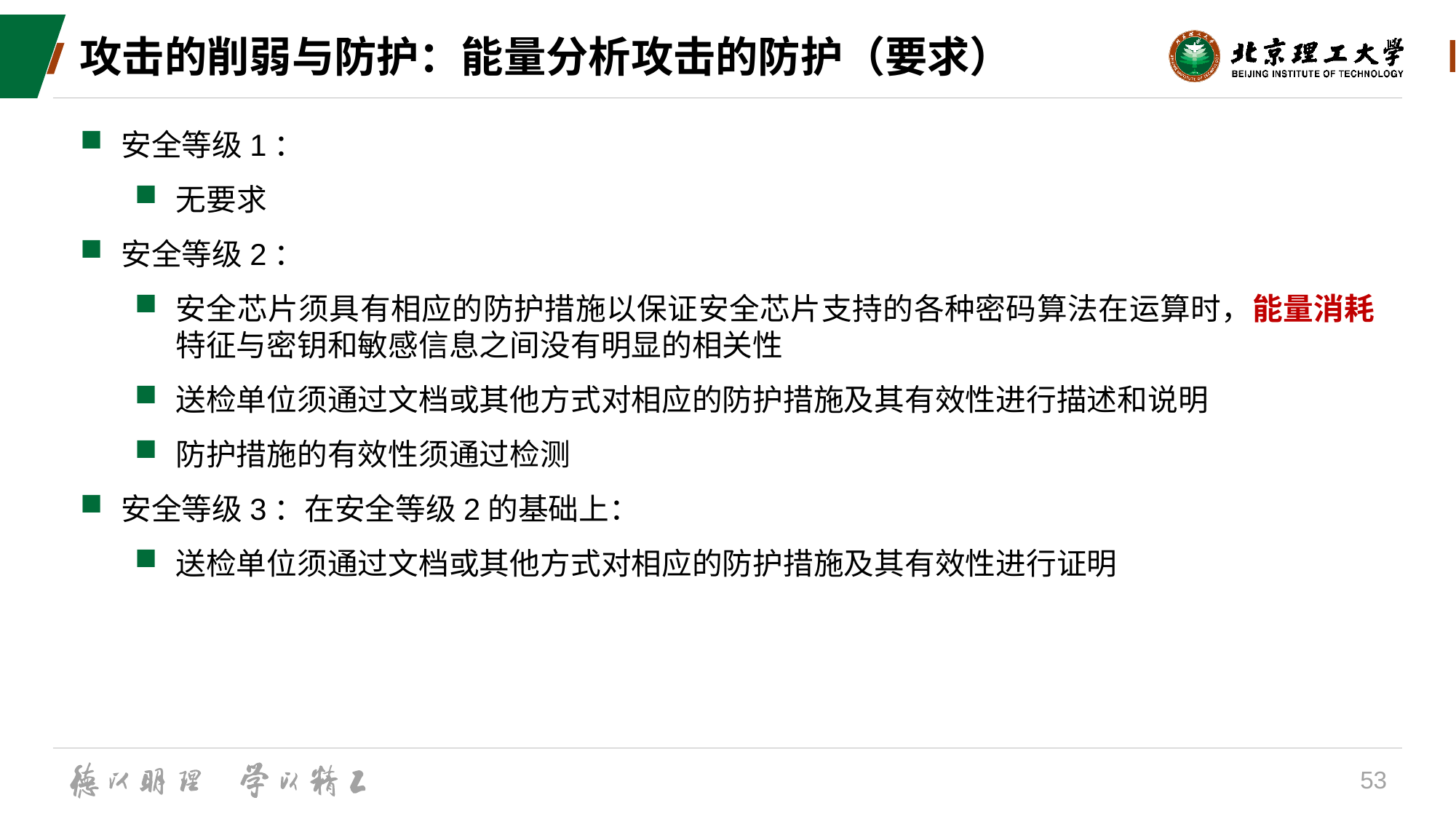

# 攻击的削弱与防护：能量分析攻击的防护（要求）
安全等级1：
无要求
安全等级2：
安全芯片须具有相应的防护措施以保证安全芯片支持的各种密码算法在运算时，能量消耗特征与密钥和敏感信息之间没有明显的相关性
送检单位须通过文档或其他方式对相应的防护措施及其有效性进行描述和说明
防护措施的有效性须通过检测
安全等级3：在安全等级2的基础上：
送检单位须通过文档或其他方式对相应的防护措施及其有效性进行证明